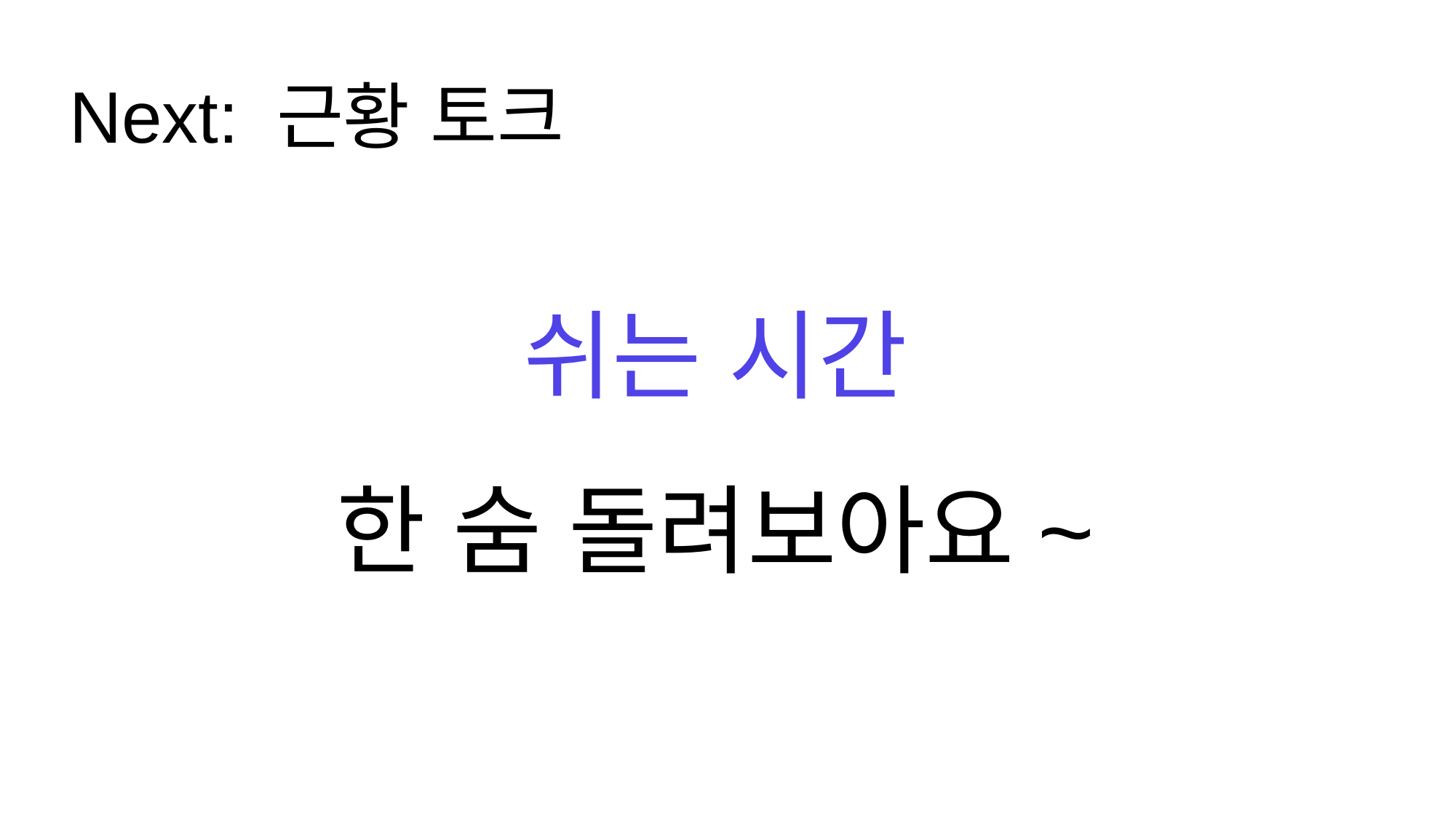

Next: 근황 토크
쉬는 시간
한 숨 돌려보아요~